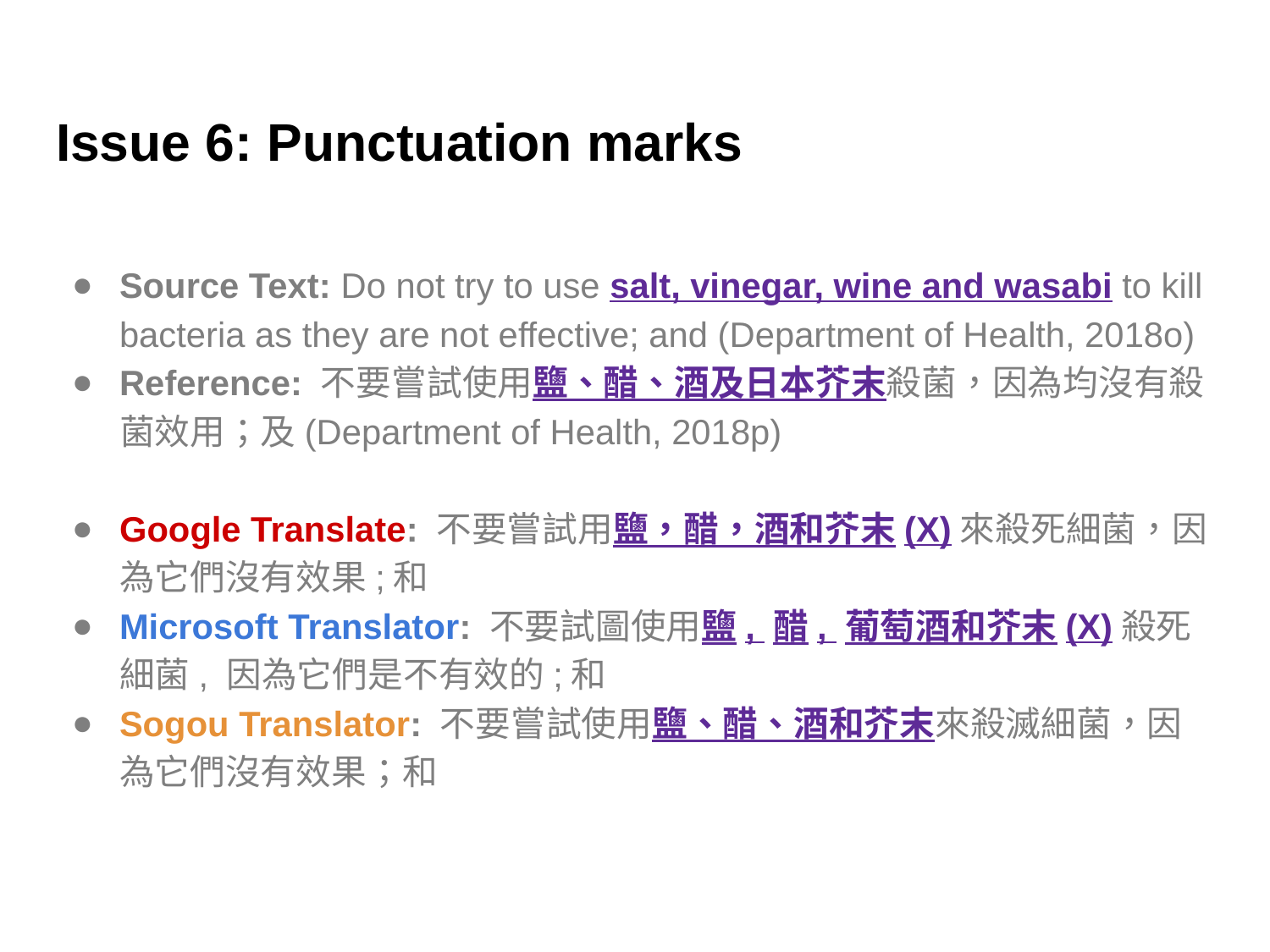

# Issue 6: Punctuation marks
Source Text: Do not try to use salt, vinegar, wine and wasabi to kill bacteria as they are not effective; and (Department of Health, 2018o)
Reference: 不要嘗試使用鹽、醋、酒及日本芥末殺菌，因為均沒有殺菌效用；及(Department of Health, 2018p)

Google Translate: 不要嘗試用鹽，醋，酒和芥末(X)來殺死細菌，因為它們沒有效果;和
Microsoft Translator: 不要試圖使用鹽, 醋, 葡萄酒和芥末(X)殺死細菌, 因為它們是不有效的;和
Sogou Translator: 不要嘗試使用鹽、醋、酒和芥末來殺滅細菌，因為它們沒有效果；和